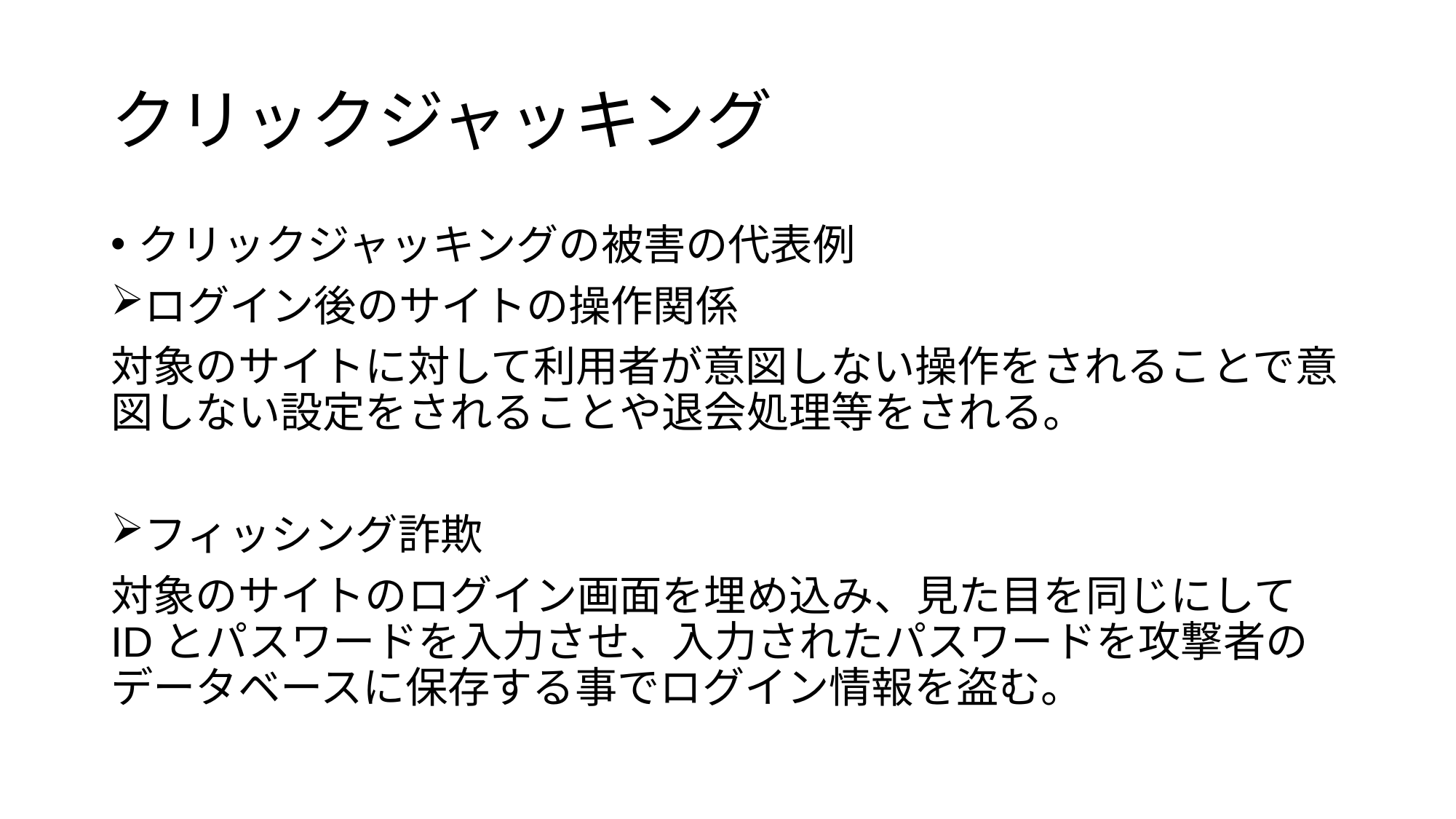

# クリックジャッキング
クリックジャッキングの被害の代表例
ログイン後のサイトの操作関係
対象のサイトに対して利用者が意図しない操作をされることで意図しない設定をされることや退会処理等をされる。

フィッシング詐欺
対象のサイトのログイン画面を埋め込み、見た目を同じにしてIDとパスワードを入力させ、入力されたパスワードを攻撃者のデータベースに保存する事でログイン情報を盗む。